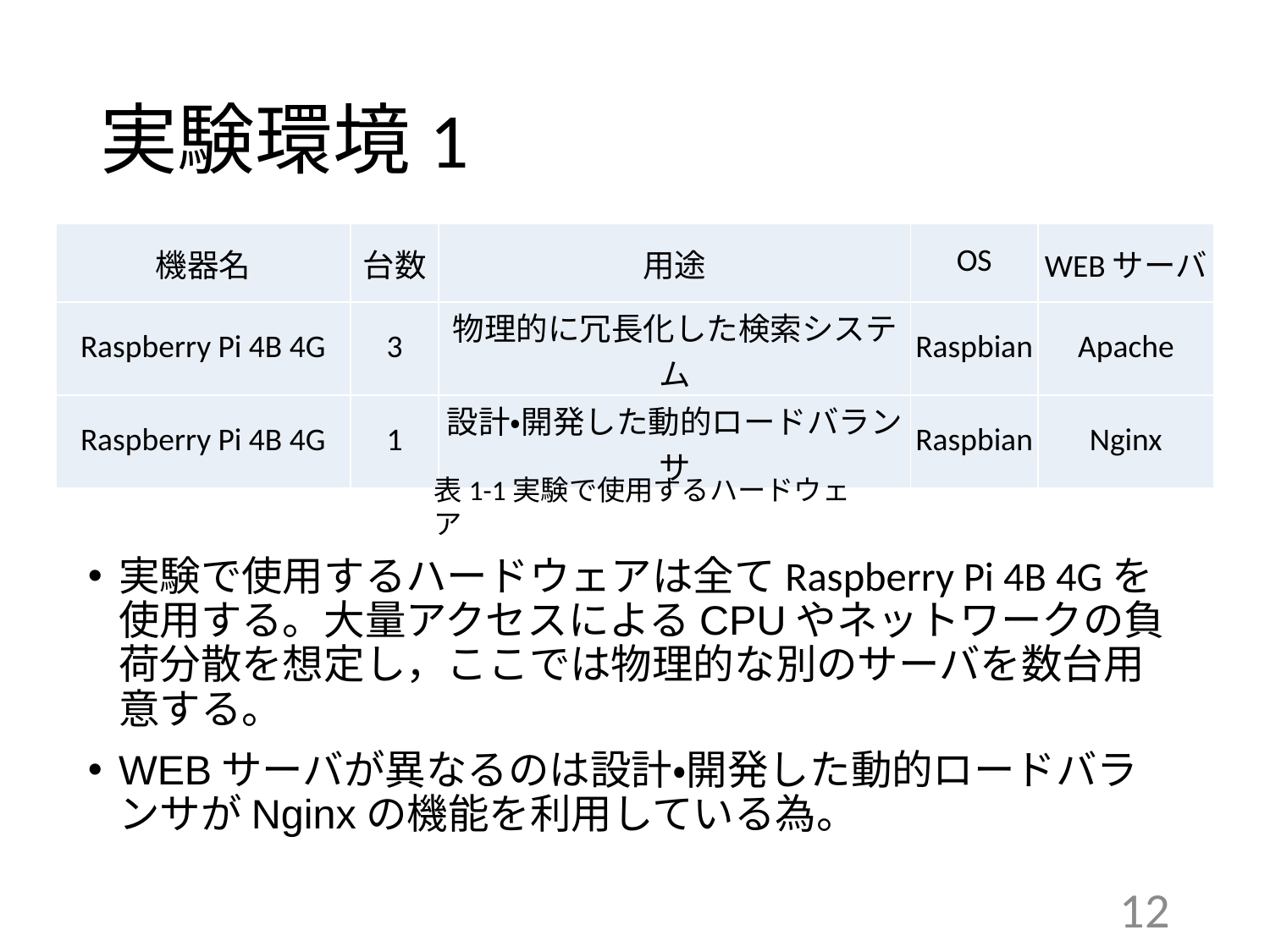

# 実験環境1
| 機器名 | 台数 | 用途 | OS | WEBサーバ |
| --- | --- | --- | --- | --- |
| Raspberry Pi 4B 4G | 3 | 物理的に冗長化した検索システム | Raspbian | Apache |
| Raspberry Pi 4B 4G | 1 | 設計・開発した動的ロードバランサ | Raspbian | Nginx |
表1-1実験で使用するハードウェア
実験で使用するハードウェアは全てRaspberry Pi 4B 4Gを使用する。大量アクセスによるCPUやネットワークの負荷分散を想定し，ここでは物理的な別のサーバを数台用意する。
WEBサーバが異なるのは設計・開発した動的ロードバランサがNginxの機能を利用している為。

12